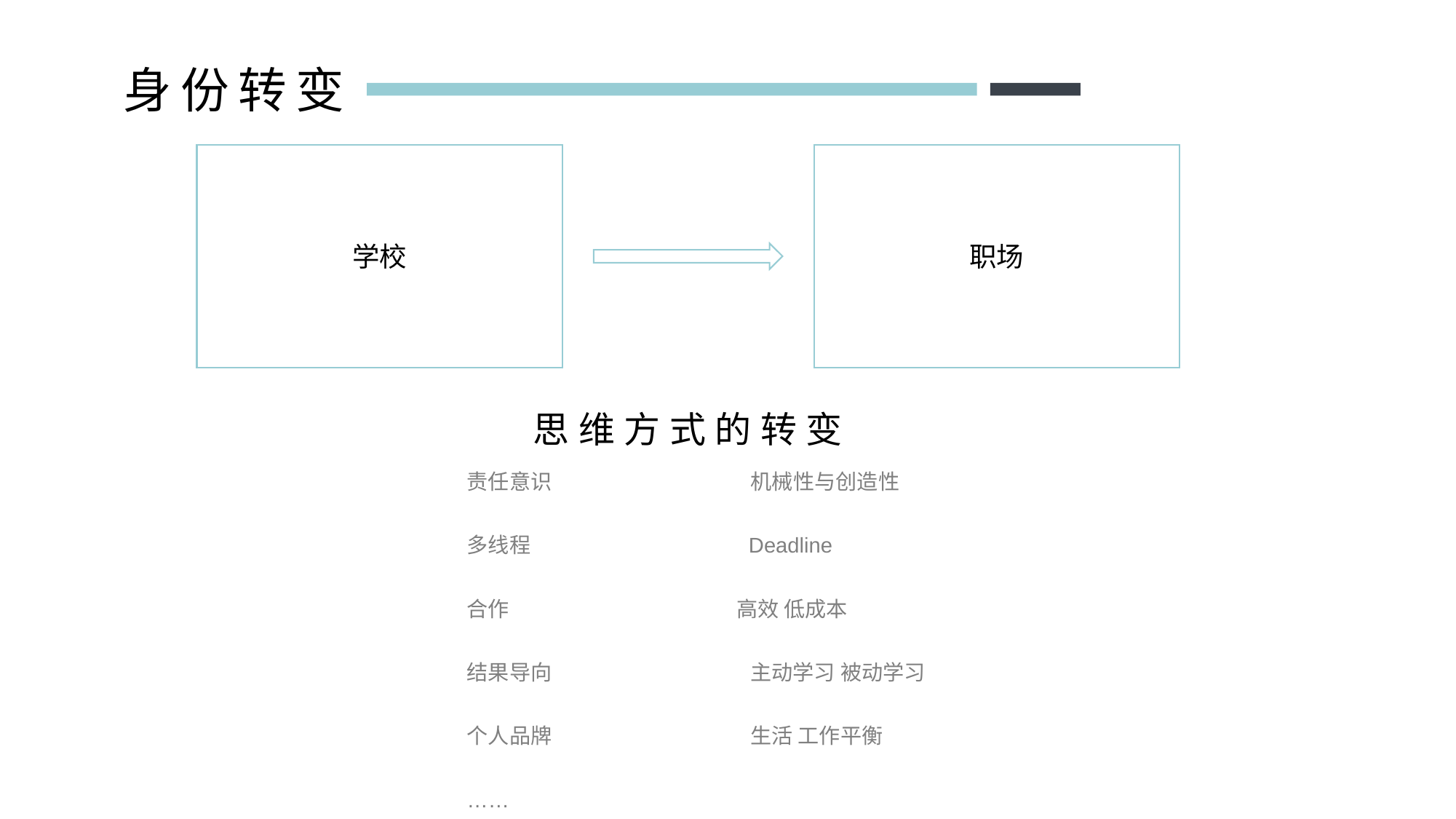

身份转变

学校
职场

思维方式的转变
责任意识                                          机械性与创造性

多线程                                             Deadline

合作                                                高效 低成本

结果导向                                          主动学习 被动学习

个人品牌                                          生活 工作平衡

……